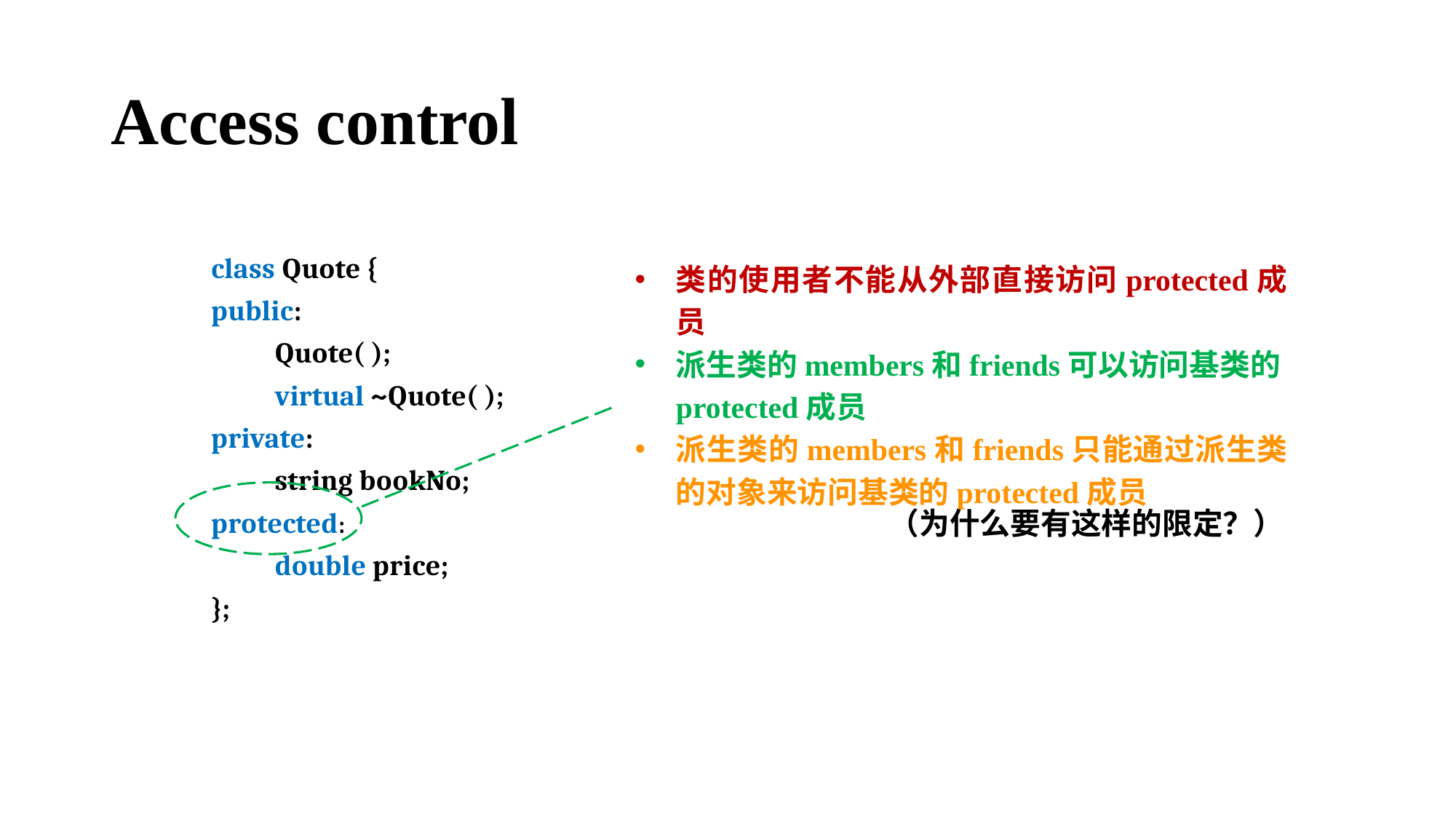

# Access control
class Quote {
public:
          Quote( );
          virtual ~Quote( );
private:
          string bookNo;
protected:
          double price;
};
类的使用者不能从外部直接访问protected成员
派生类的members和friends可以访问基类的protected成员
派生类的members和friends只能通过派生类的对象来访问基类的protected成员

（为什么要有这样的限定？）